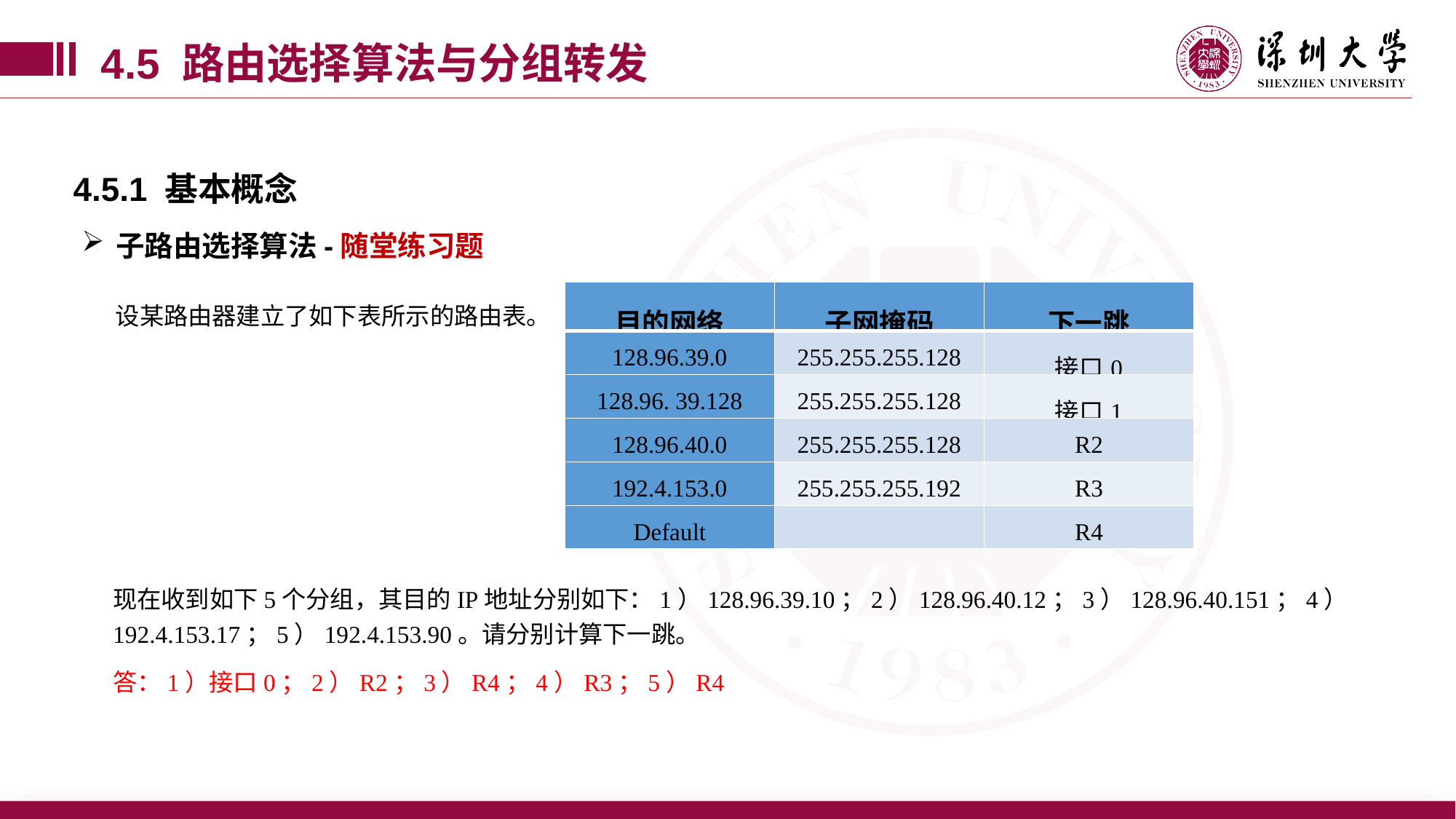

4.5 路由选择算法与分组转发

4.5.1 基本概念
子路由选择算法-随堂练习题
设某路由器建立了如下表所示的路由表。
| 目的网络 | 子网掩码 | 下一跳 |
| --- | --- | --- |
| 128.96.39.0 | 255.255.255.128 | 接口0 |
| 128.96. 39.128 | 255.255.255.128 | 接口1 |
| 128.96.40.0 | 255.255.255.128 | R2 |
| 192.4.153.0 | 255.255.255.192 | R3 |
| Default |  | R4 |
现在收到如下5个分组，其目的IP地址分别如下：1）128.96.39.10；2）128.96.40.12；3）128.96.40.151；4）192.4.153.17；5）192.4.153.90。请分别计算下一跳。
答：1）接口0；2）R2；3）R4；4）R3；5）R4